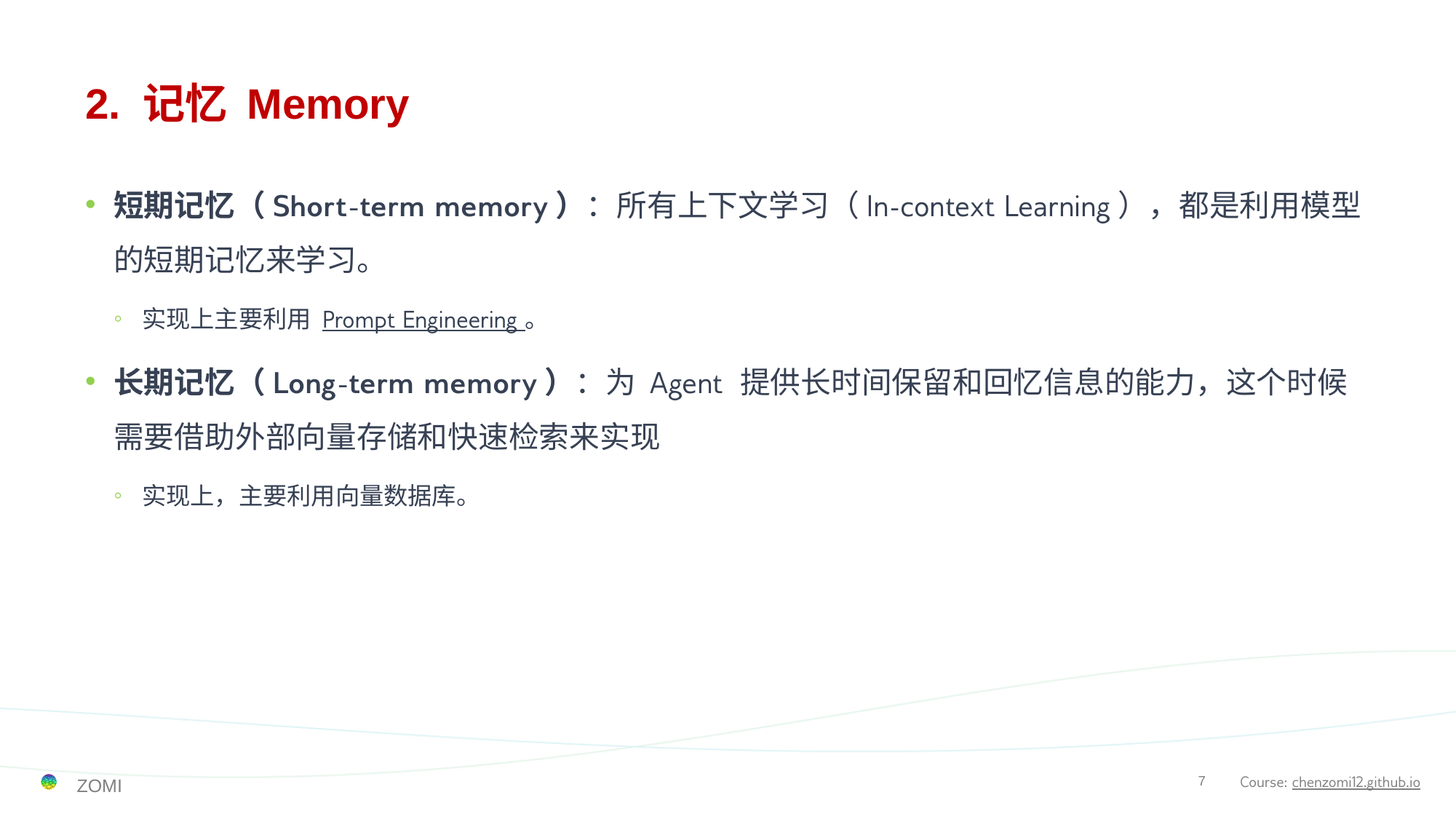

# 2. 记忆 Memory
短期记忆（Short-term memory）：所有上下文学习（In-context Learning），都是利用模型的短期记忆来学习。
实现上主要利用 Prompt Engineering 。
长期记忆（Long-term memory）：为 Agent 提供长时间保留和回忆信息的能力，这个时候需要借助外部向量存储和快速检索来实现
实现上，主要利用向量数据库。